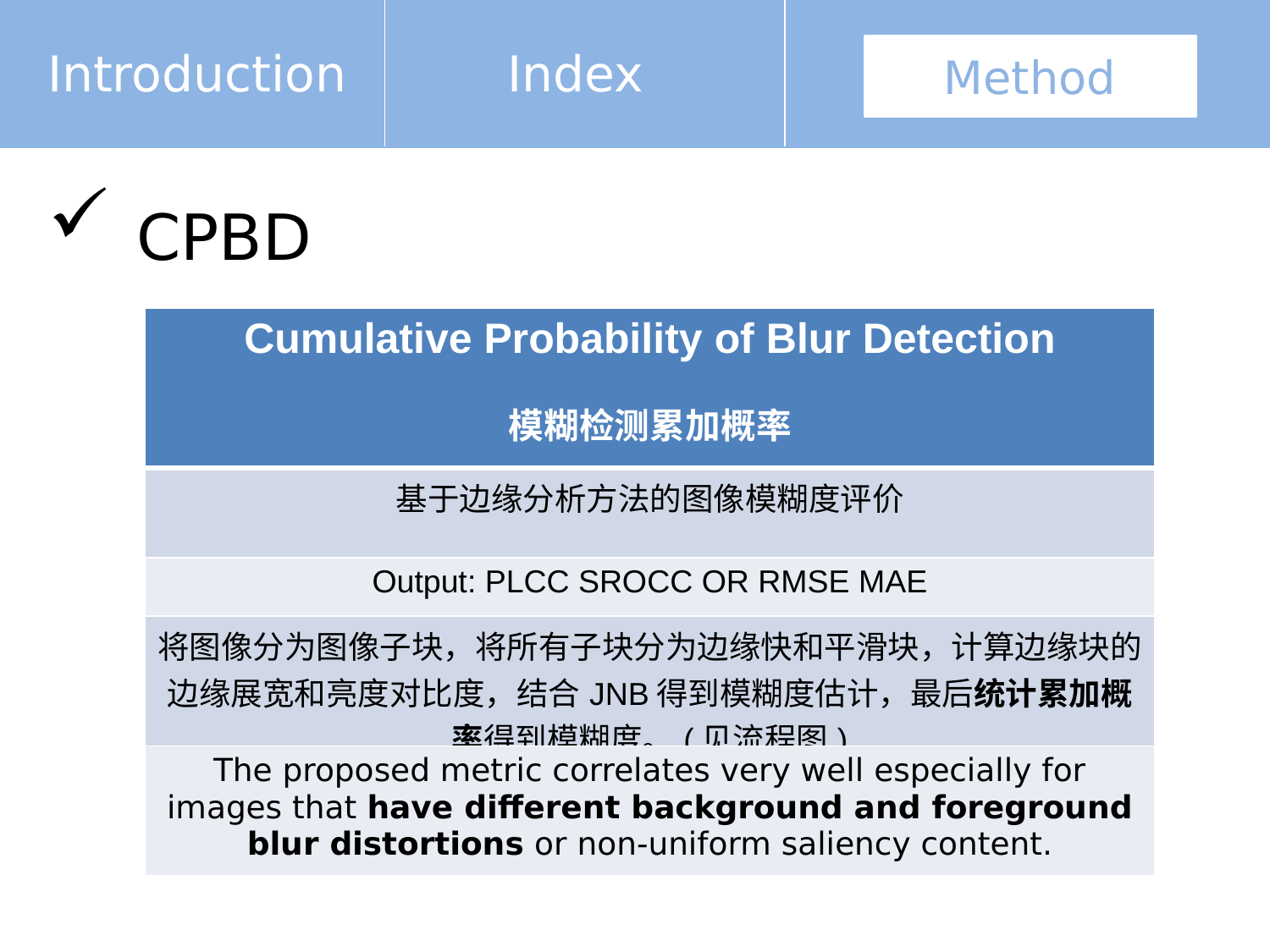

Introduction
Index
Method
 CPBD
| Cumulative Probability of Blur Detection 模糊检测累加概率 |
| --- |
| 基于边缘分析方法的图像模糊度评价 |
| Output: PLCC SROCC OR RMSE MAE |
| 将图像分为图像子块，将所有子块分为边缘快和平滑块，计算边缘块的边缘展宽和亮度对比度，结合JNB得到模糊度估计，最后统计累加概率得到模糊度。(见流程图) |
| The proposed metric correlates very well especially for images that have different background and foreground blur distortions or non-uniform saliency content. |
23